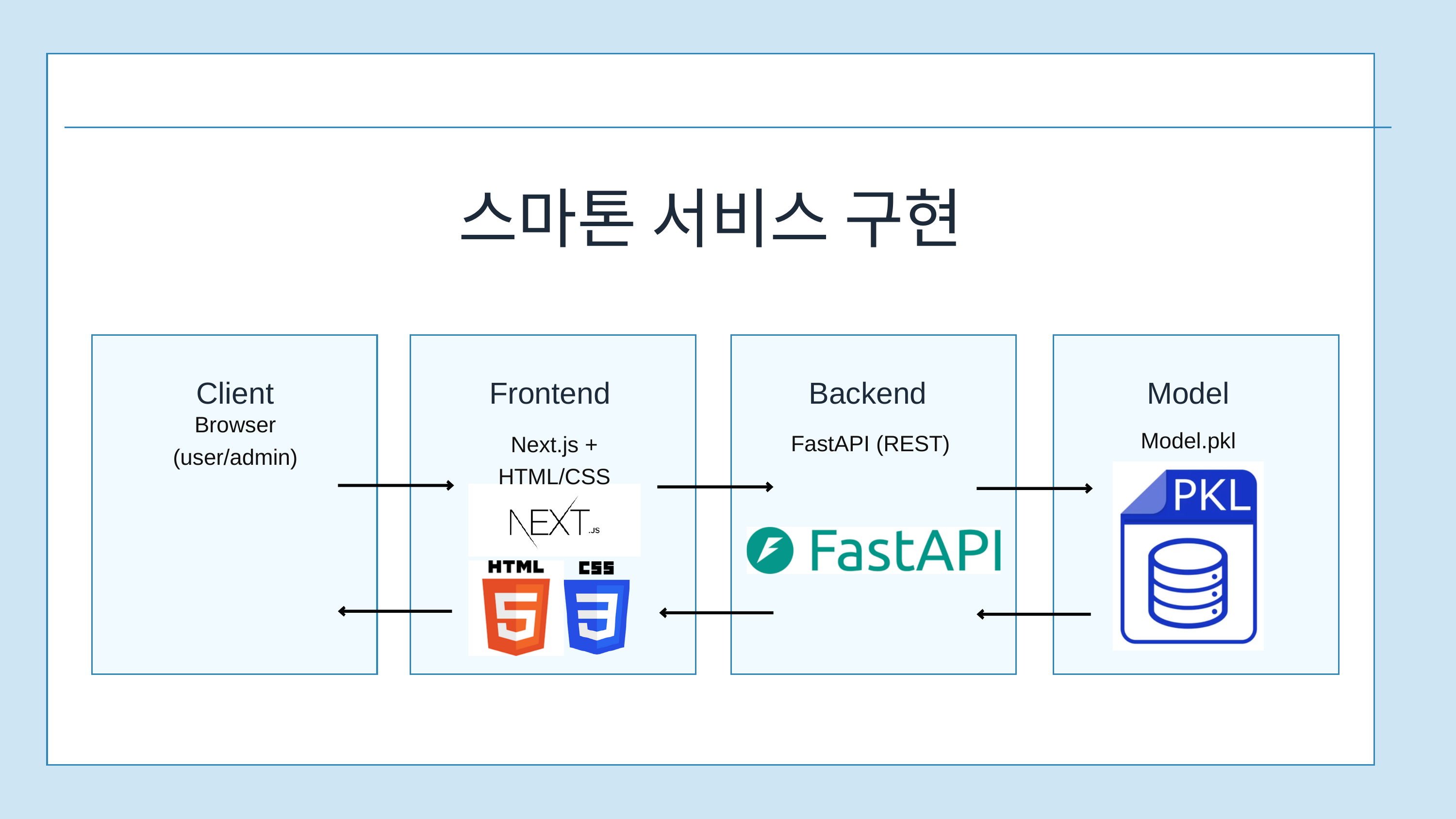

스마톤 서비스 구현

Client
Frontend
Backend
Model
Browser
(user/admin)
Model.pkl
FastAPI (REST)
Next.js + HTML/CSS